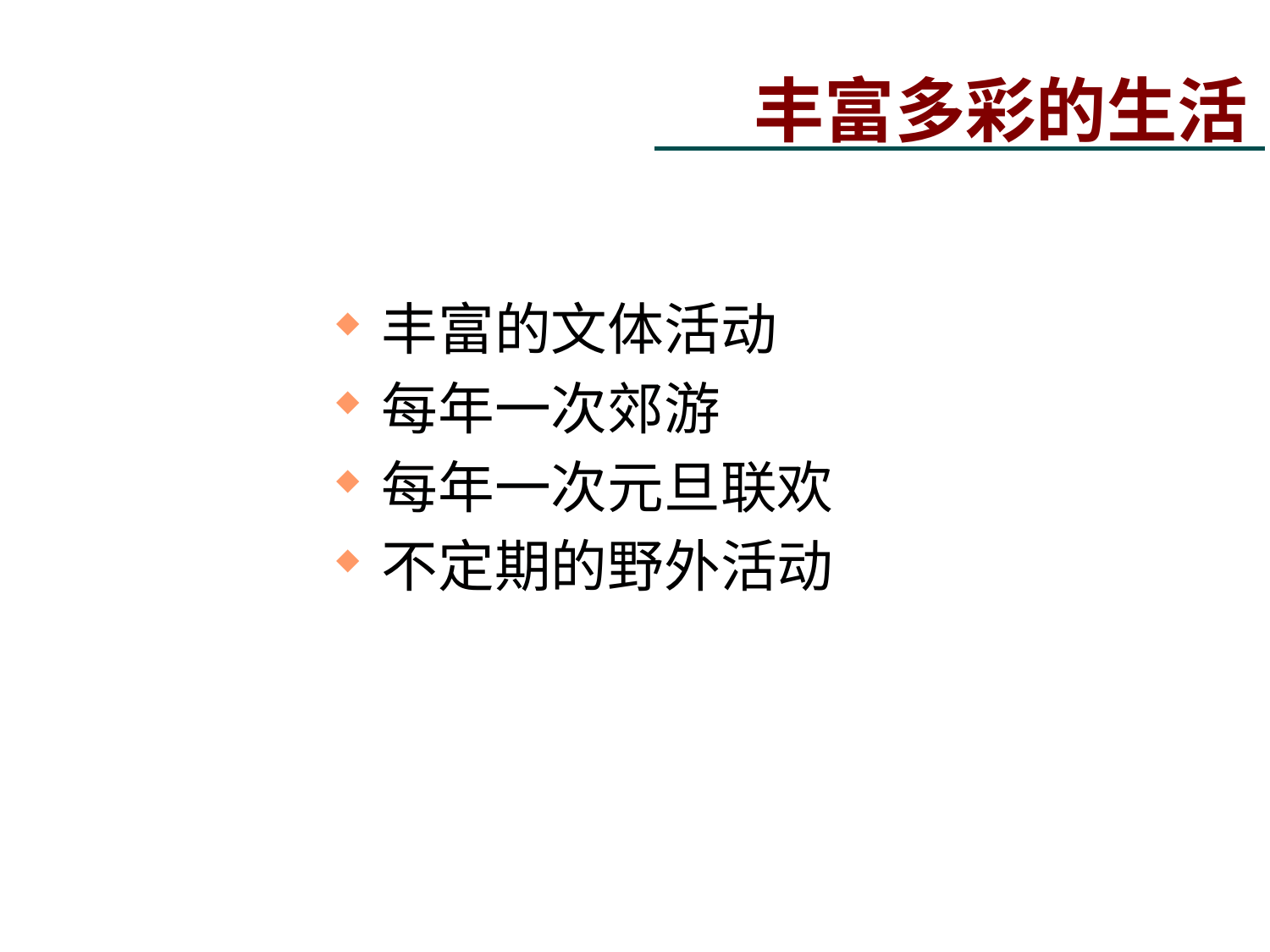

丰富多彩的生活
丰富的文体活动
每年一次郊游
每年一次元旦联欢
不定期的野外活动